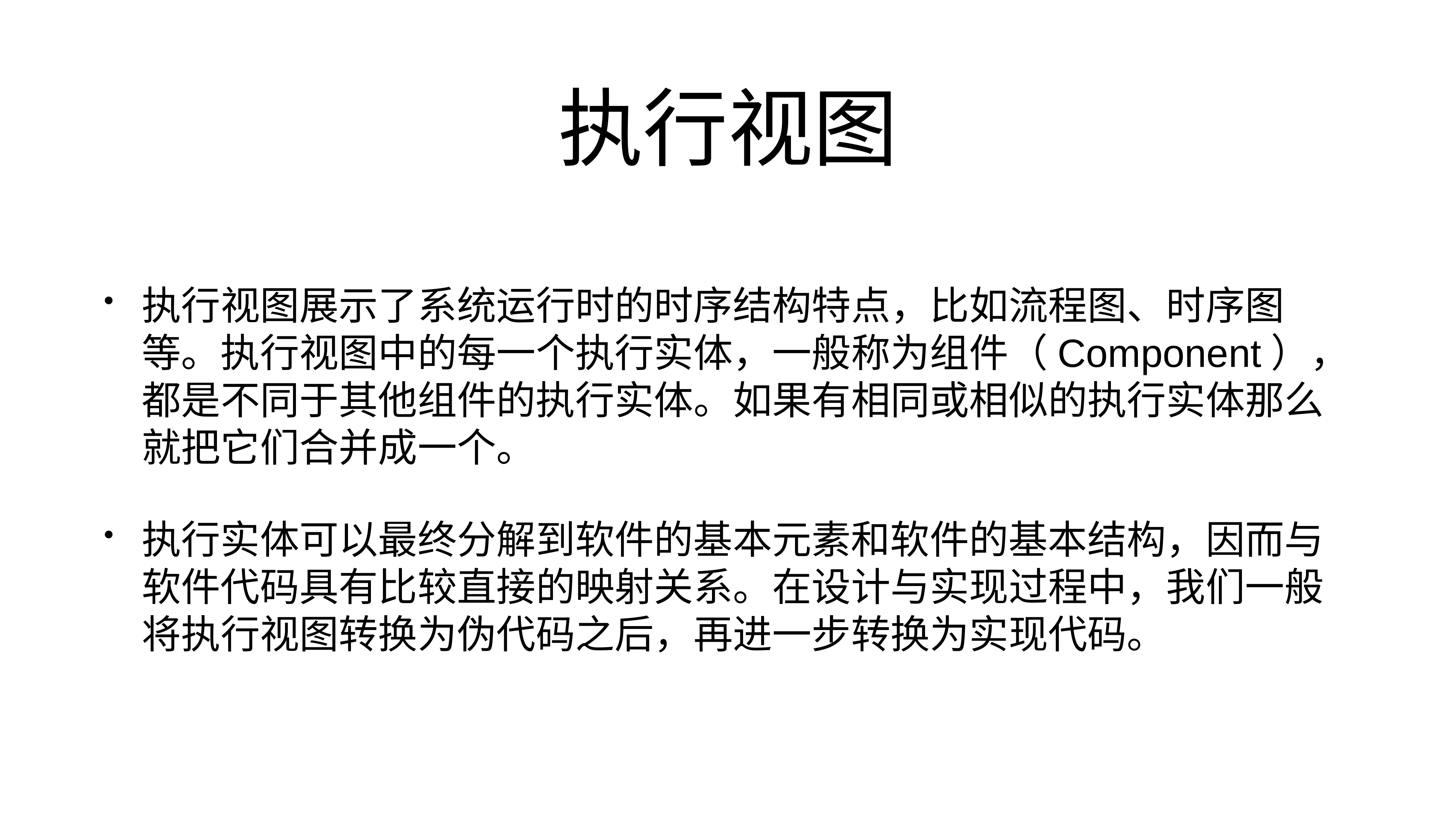

# 执行视图
执行视图展示了系统运行时的时序结构特点，比如流程图、时序图等。执行视图中的每一个执行实体，一般称为组件（Component），都是不同于其他组件的执行实体。如果有相同或相似的执行实体那么就把它们合并成一个。
执行实体可以最终分解到软件的基本元素和软件的基本结构，因而与软件代码具有比较直接的映射关系。在设计与实现过程中，我们一般将执行视图转换为伪代码之后，再进一步转换为实现代码。